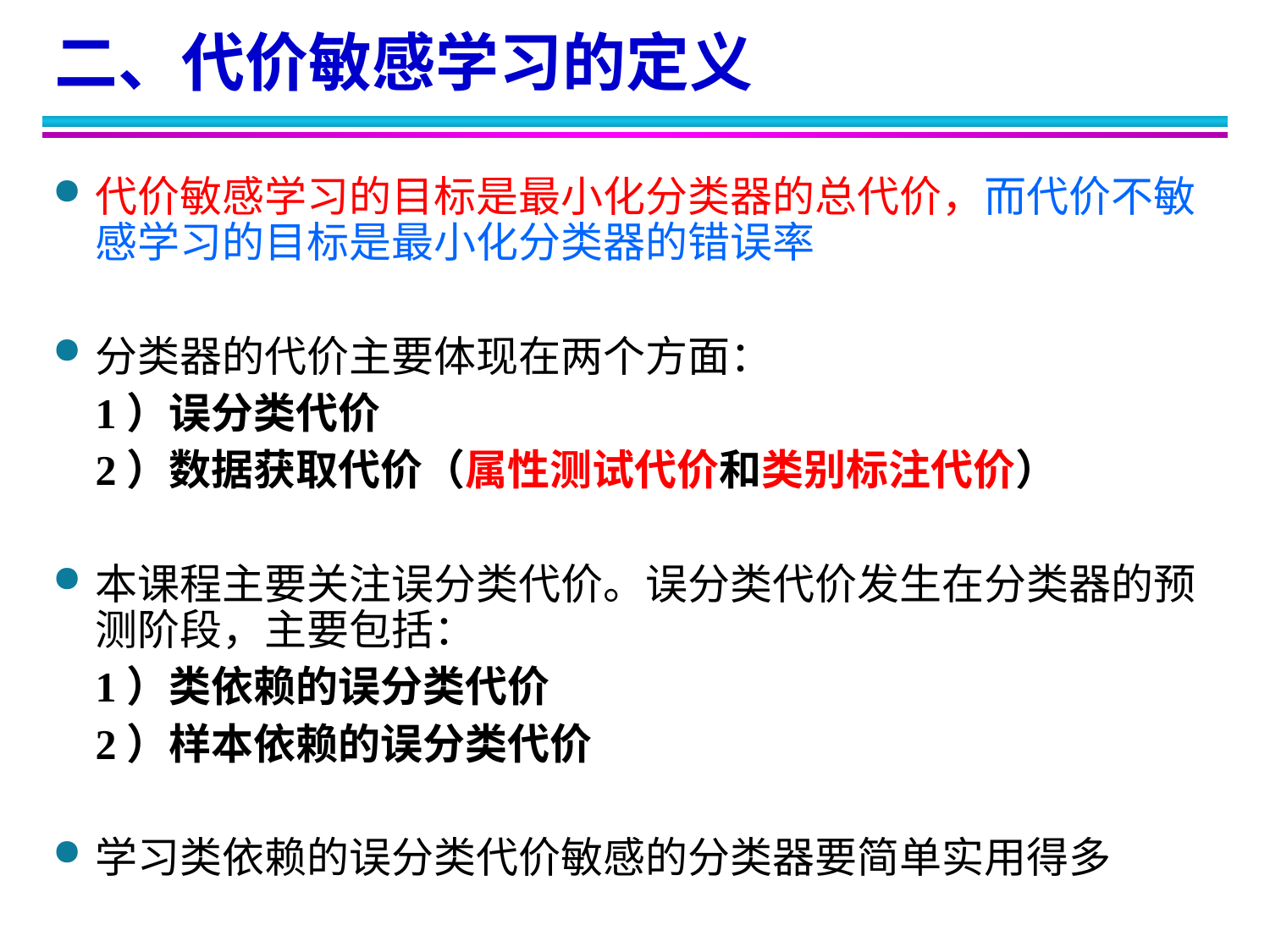

二、代价敏感学习的定义
代价敏感学习的目标是最小化分类器的总代价，而代价不敏感学习的目标是最小化分类器的错误率

分类器的代价主要体现在两个方面：
	1）误分类代价
	2）数据获取代价（属性测试代价和类别标注代价）

本课程主要关注误分类代价。误分类代价发生在分类器的预测阶段，主要包括：
	1）类依赖的误分类代价
	2）样本依赖的误分类代价

学习类依赖的误分类代价敏感的分类器要简单实用得多